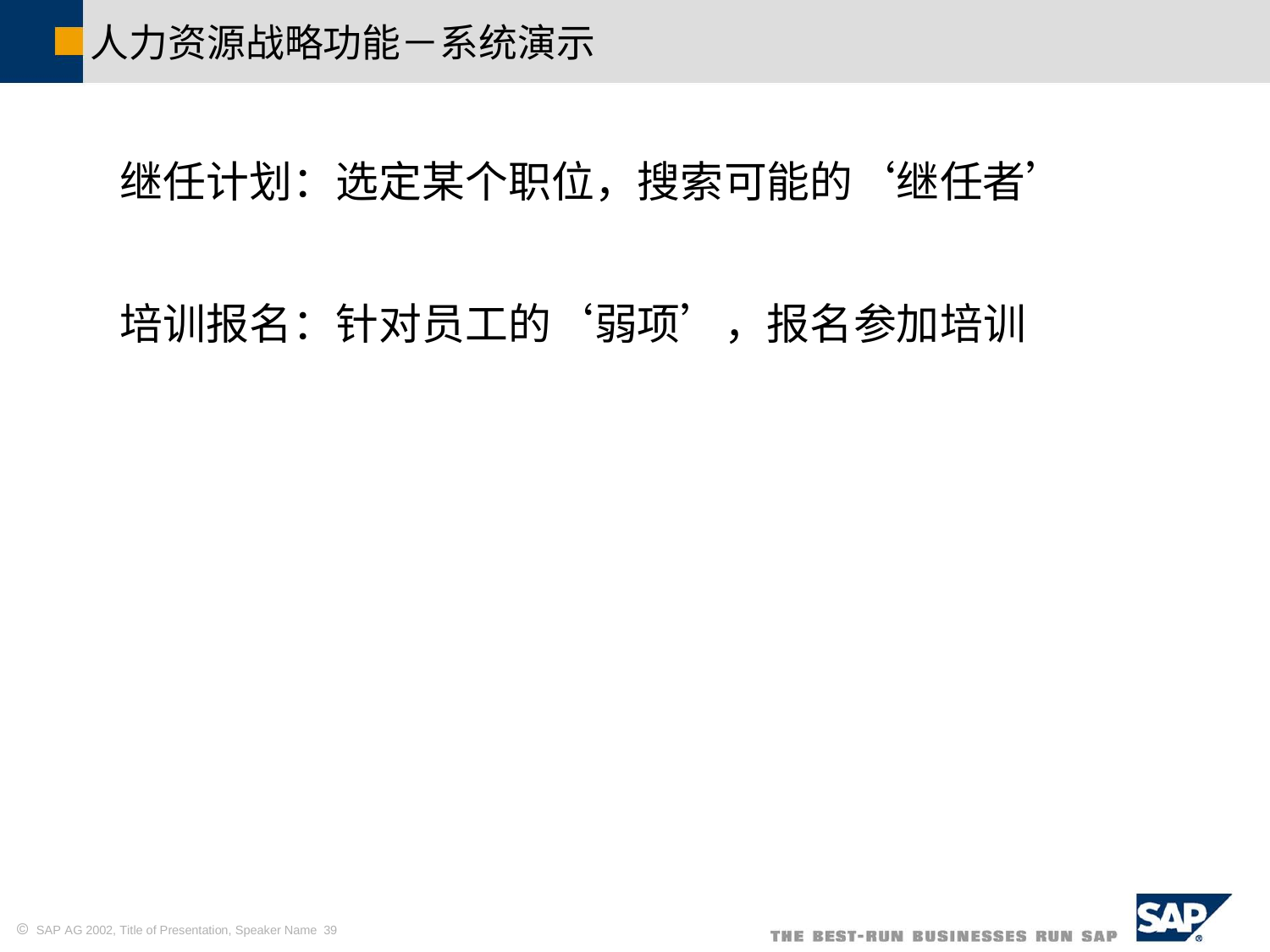

人力资源战略功能－系统演示
继任计划：选定某个职位，搜索可能的‘继任者’
培训报名：针对员工的‘弱项’，报名参加培训
©  SAP AG 2002, Title of Presentation, Speaker Name  39